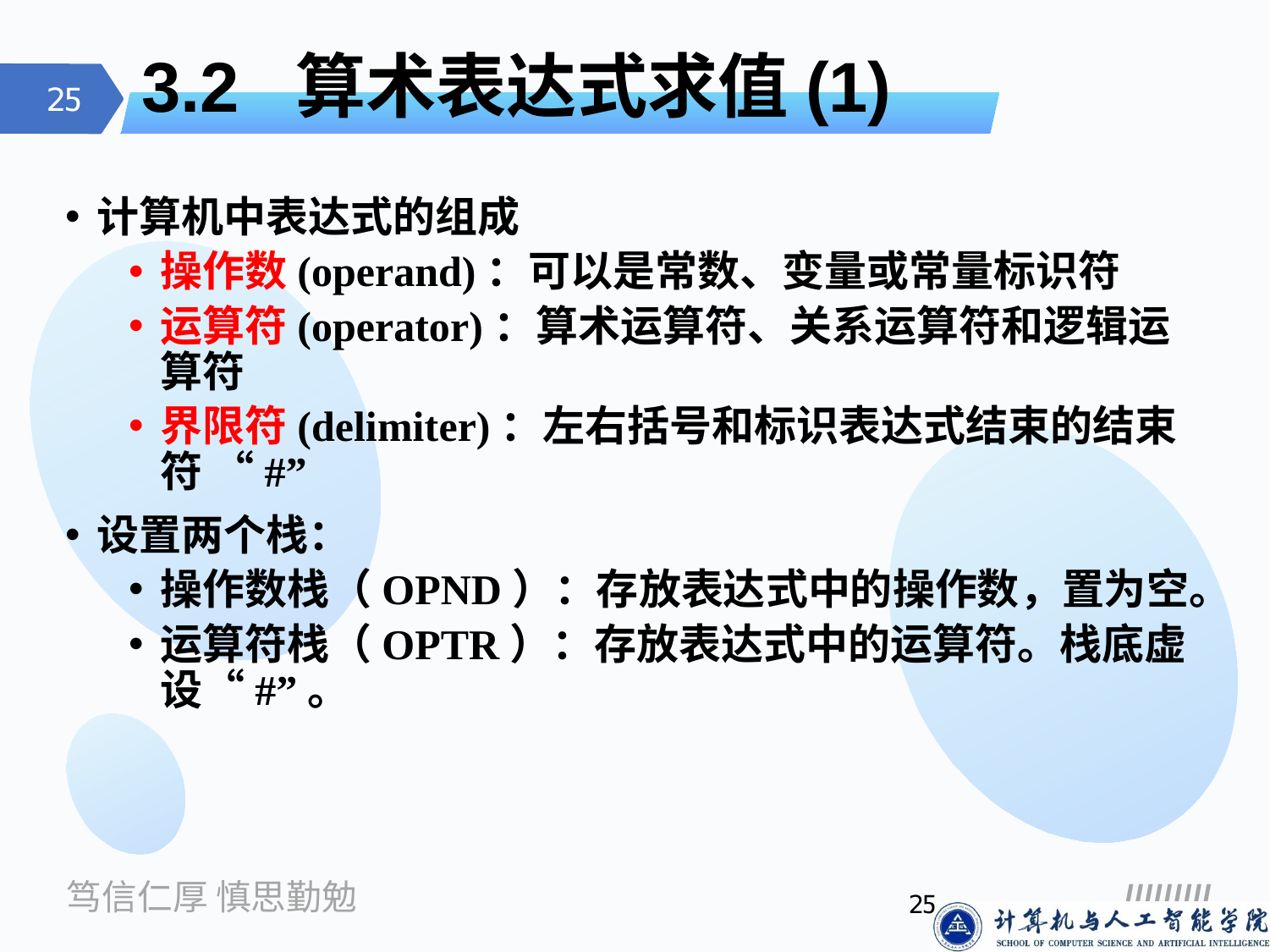

# 3.2  算术表达式求值(1)
计算机中表达式的组成
操作数(operand)：可以是常数、变量或常量标识符
运算符(operator)：算术运算符、关系运算符和逻辑运算符
界限符(delimiter)：左右括号和标识表达式结束的结束符 “#”
设置两个栈：
操作数栈（OPND）：存放表达式中的操作数，置为空。
运算符栈（OPTR）：存放表达式中的运算符。栈底虚设“#”。

25